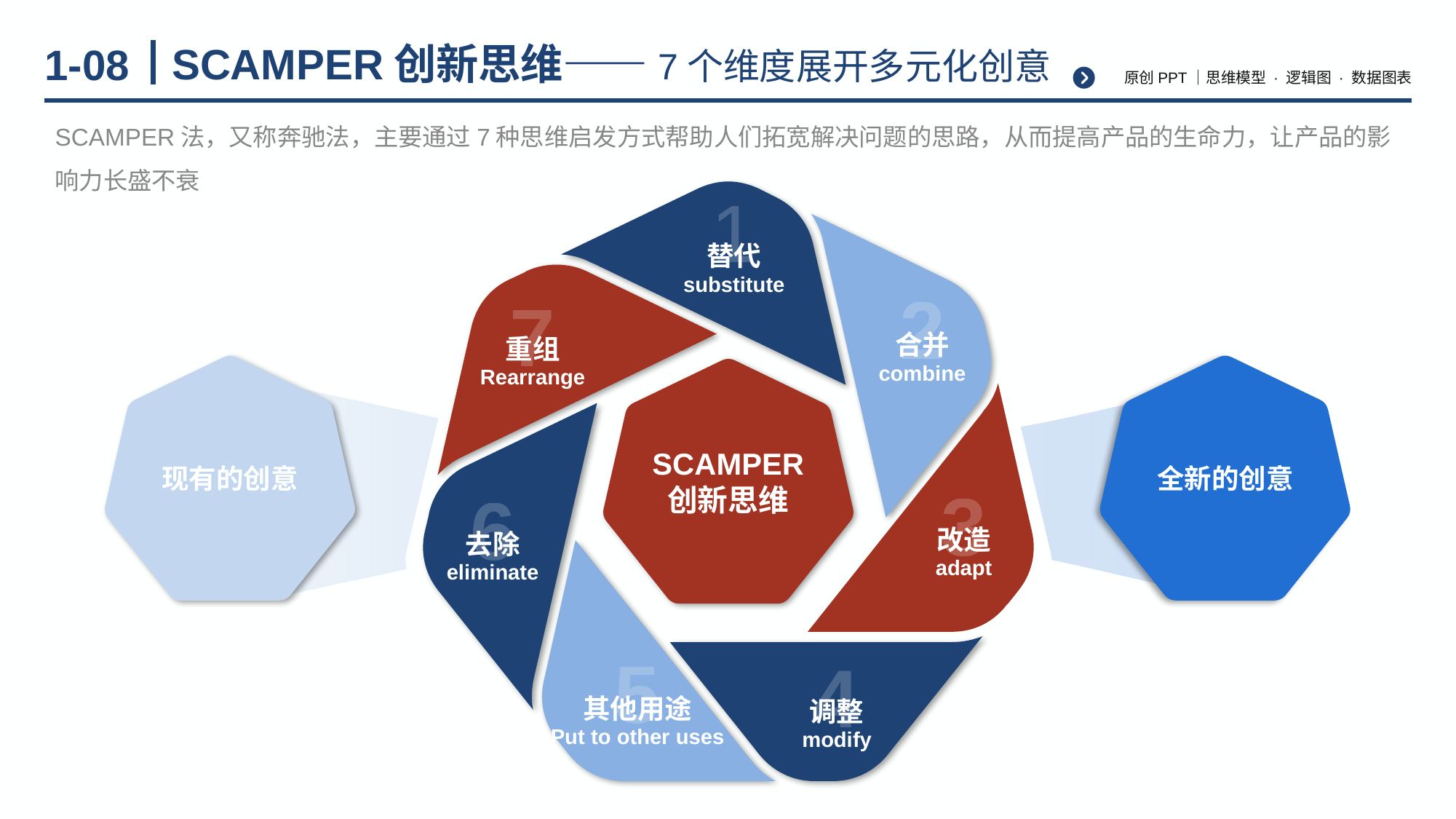

# SCAMPER创新思维——7个维度展开多元化创意
1-08
SCAMPER法，又称奔驰法，主要通过7种思维启发方式帮助人们拓宽解决问题的思路，从而提高产品的生命力，让产品的影响力长盛不衰
1

替代

substitute
2
7
合并
重组

combine
Rearrange

SCAMPER
创新思维
3
6
改造
去除

adapt
eliminate
5

4
其他用途
调整
Put to other uses
modify

现有的创意
全新的创意